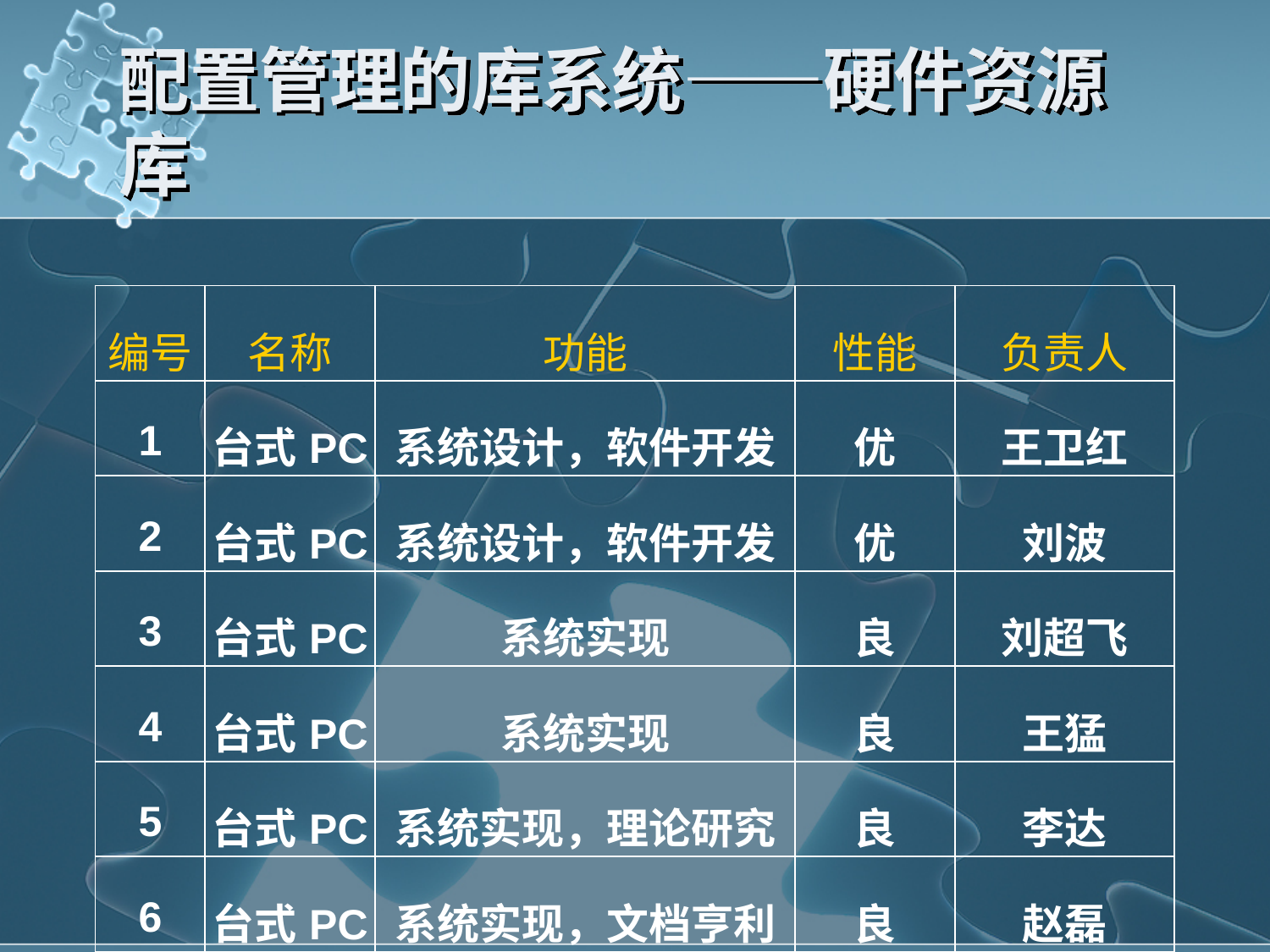

# 配置管理的库系统——硬件资源库
| 编号 | 名称 | 功能 | 性能 | 负责人 |
| --- | --- | --- | --- | --- |
| 1 | 台式PC | 系统设计，软件开发 | 优 | 王卫红 |
| 2 | 台式PC | 系统设计，软件开发 | 优 | 刘波 |
| 3 | 台式PC | 系统实现 | 良 | 刘超飞 |
| 4 | 台式PC | 系统实现 | 良 | 王猛 |
| 5 | 台式PC | 系统实现，理论研究 | 良 | 李达 |
| 6 | 台式PC | 系统实现，文档亨利 | 良 | 赵磊 |
| 7 | 台式PC | 系统实现，系统测试 | 良 | 张森 |